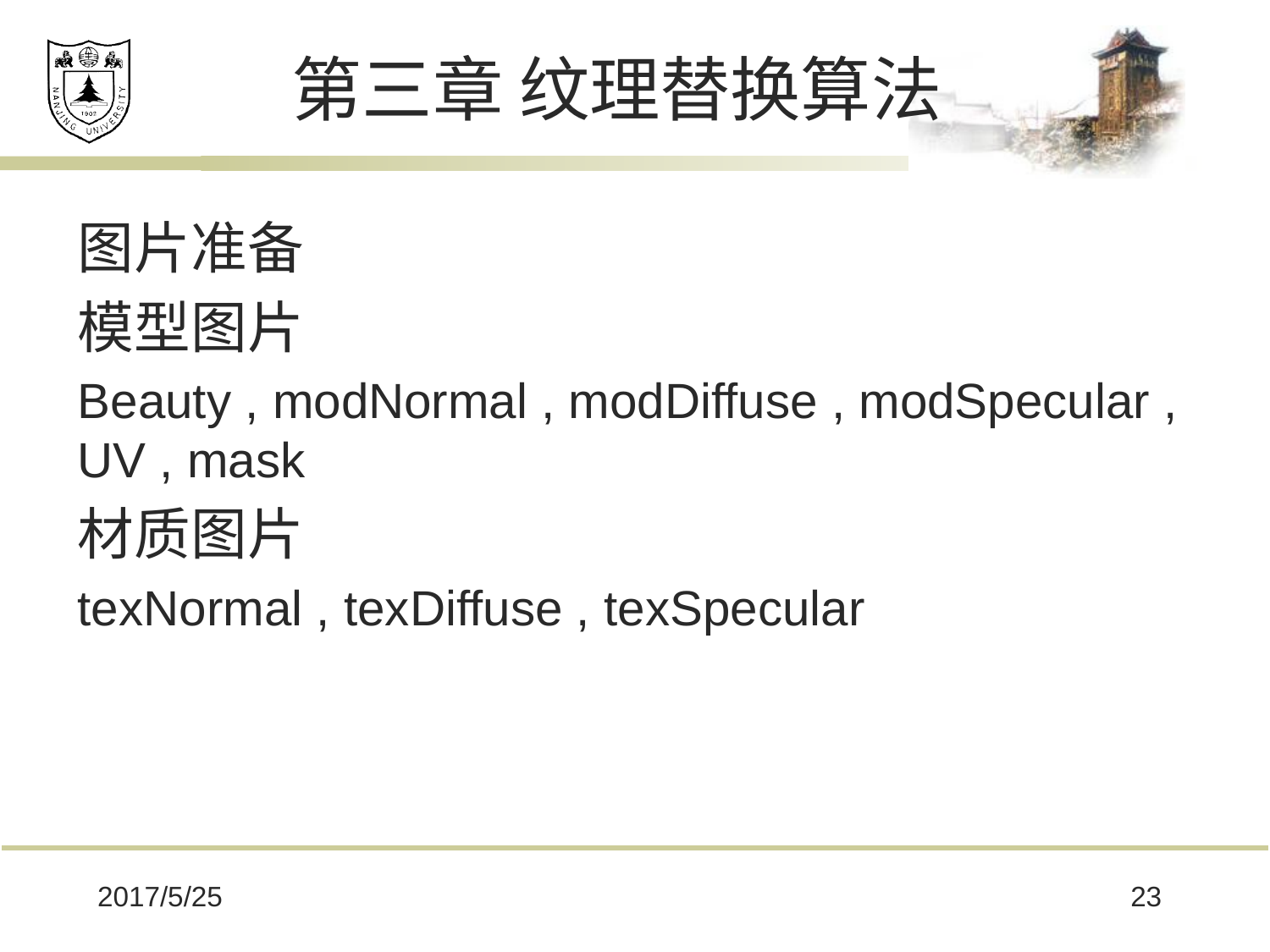

# 第三章 纹理替换算法
图片准备
模型图片
Beauty , modNormal , modDiffuse , modSpecular , UV , mask
材质图片
texNormal , texDiffuse , texSpecular
2017/5/25
23